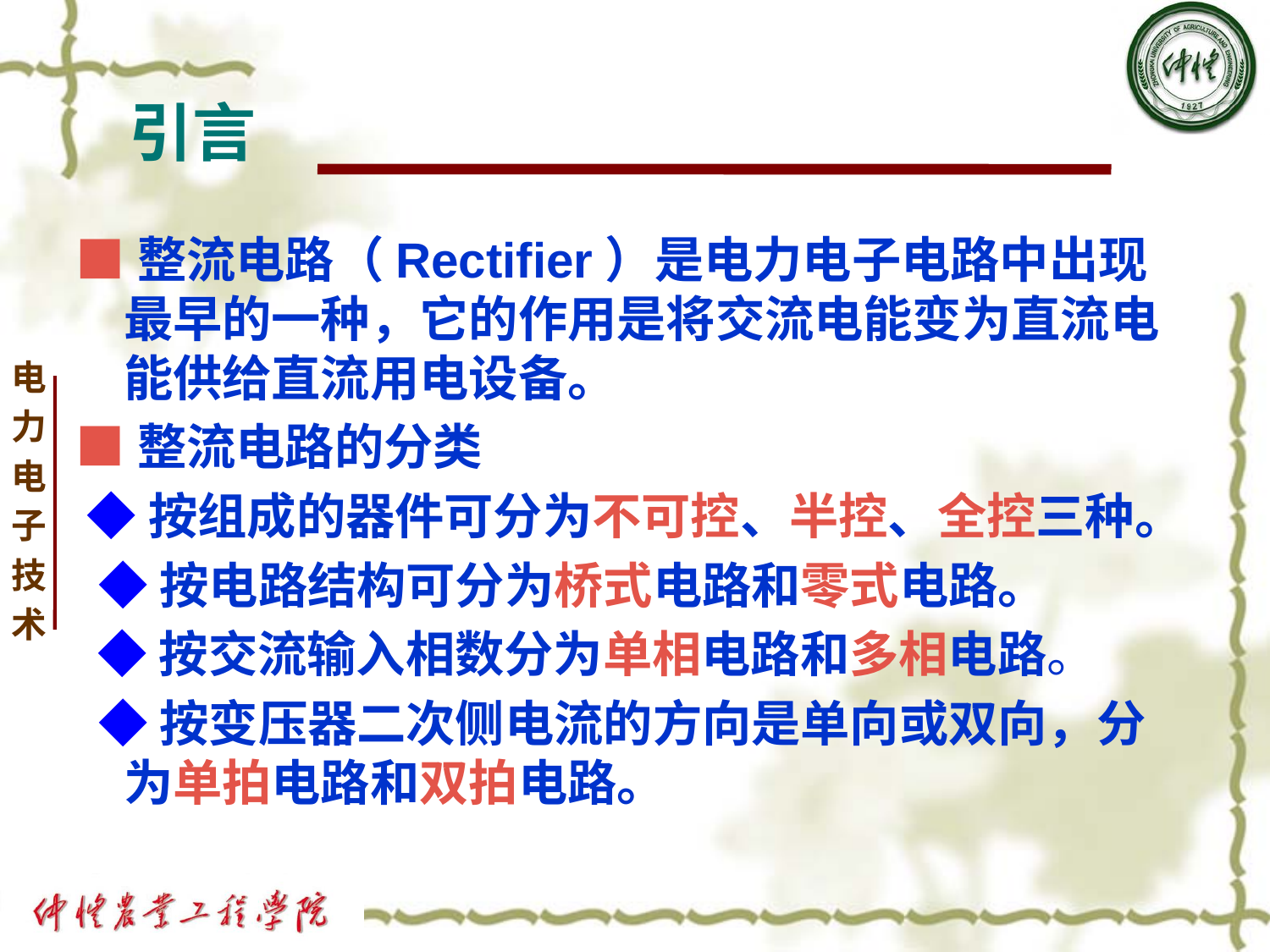

# 引言
■整流电路（Rectifier）是电力电子电路中出现最早的一种，它的作用是将交流电能变为直流电能供给直流用电设备。
■整流电路的分类
 ◆按组成的器件可分为不可控、半控、全控三种。
  ◆按电路结构可分为桥式电路和零式电路。
  ◆按交流输入相数分为单相电路和多相电路。
  ◆按变压器二次侧电流的方向是单向或双向，分为单拍电路和双拍电路。